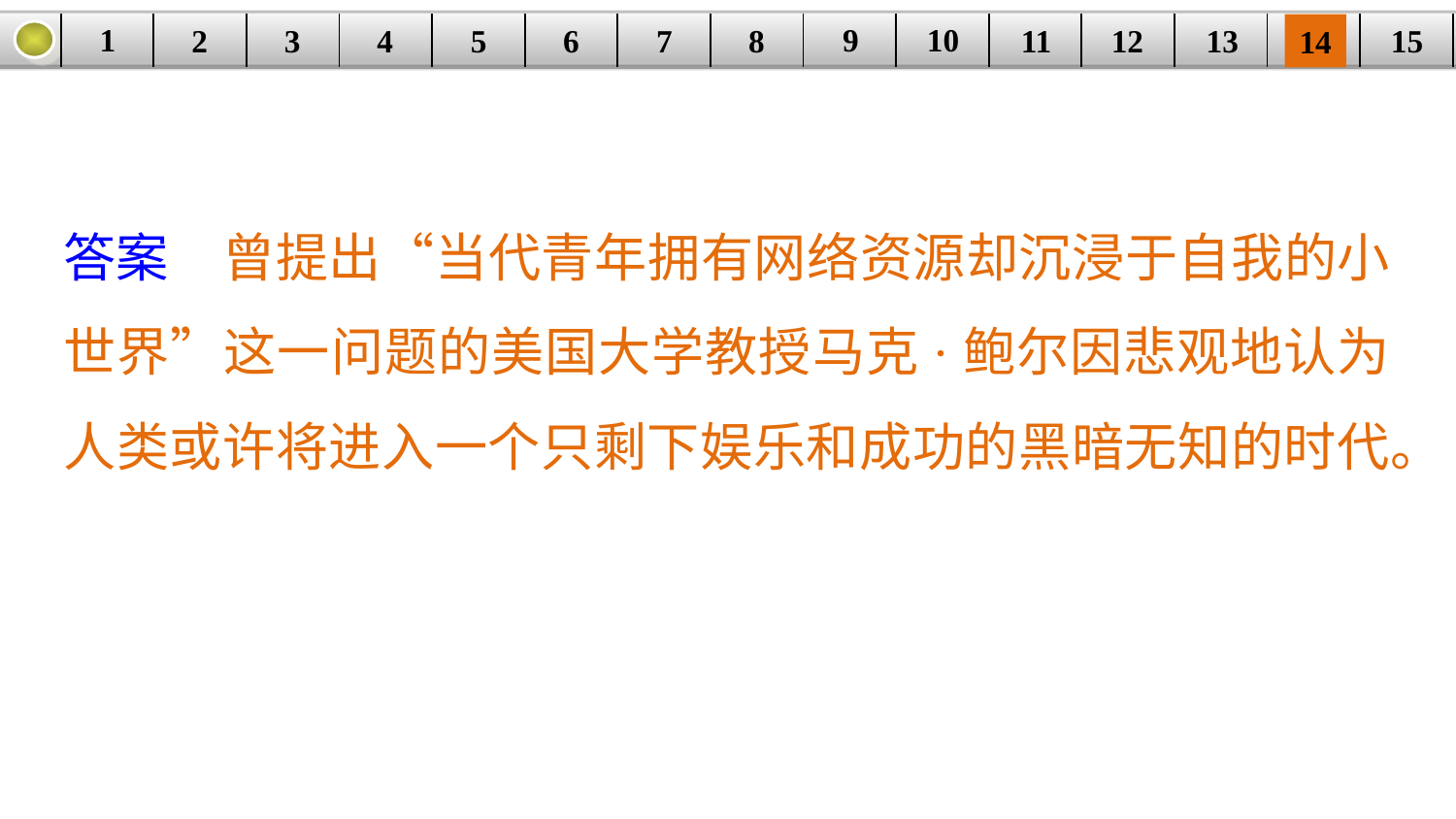

9
10
1
3
4
5
6
8
11
2
12
15
|  |  |  |  |  |  |  |  |  |  |  |  |  |  |  |
| --- | --- | --- | --- | --- | --- | --- | --- | --- | --- | --- | --- | --- | --- | --- |
7
13
14

答案　曾提出“当代青年拥有网络资源却沉浸于自我的小世界”这一问题的美国大学教授马克·鲍尔因悲观地认为人类或许将进入一个只剩下娱乐和成功的黑暗无知的时代。